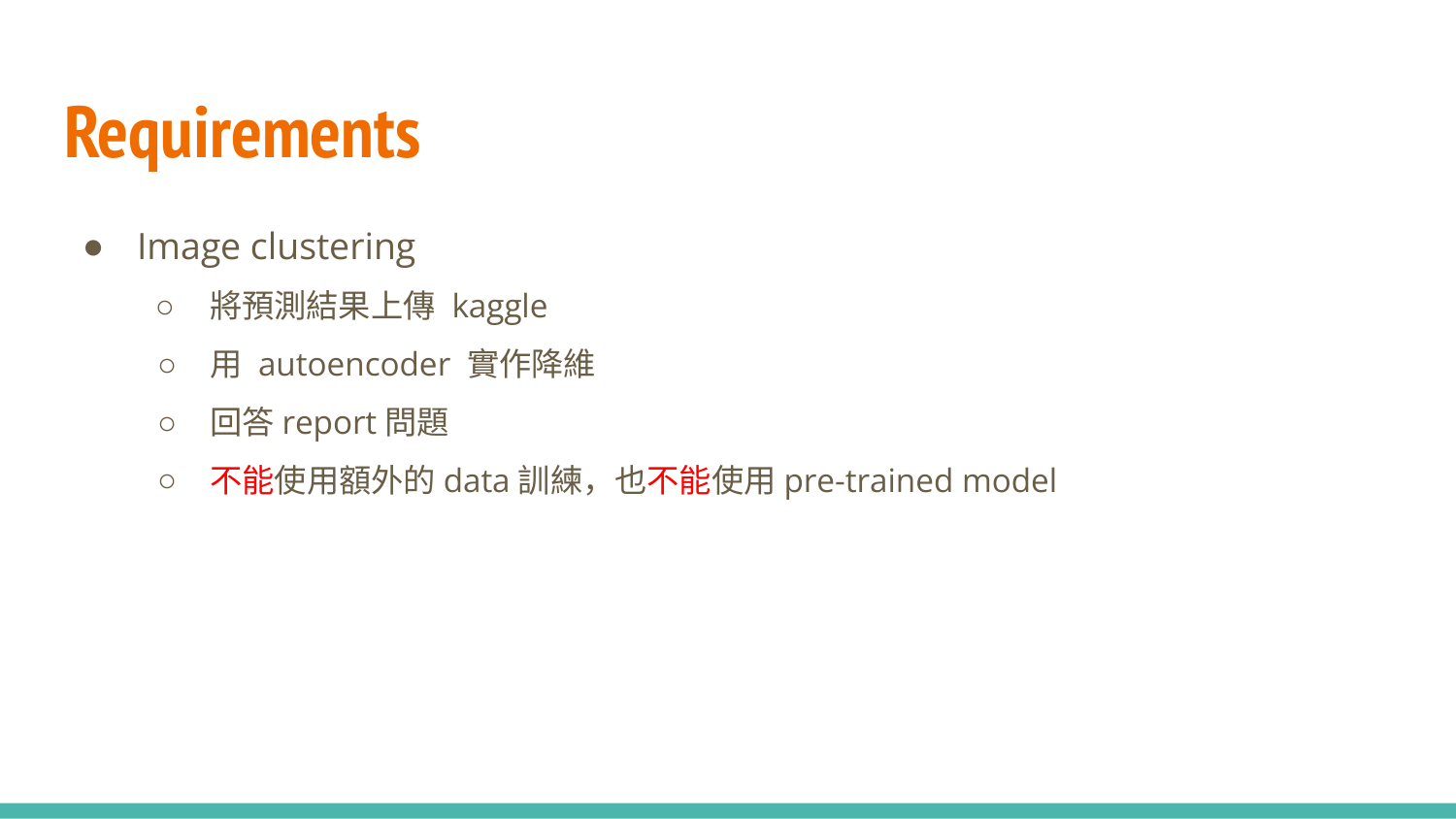

# Requirements
Image clustering
將預測結果上傳 kaggle
用 autoencoder 實作降維
回答report問題
不能使用額外的data訓練，也不能使用pre-trained model